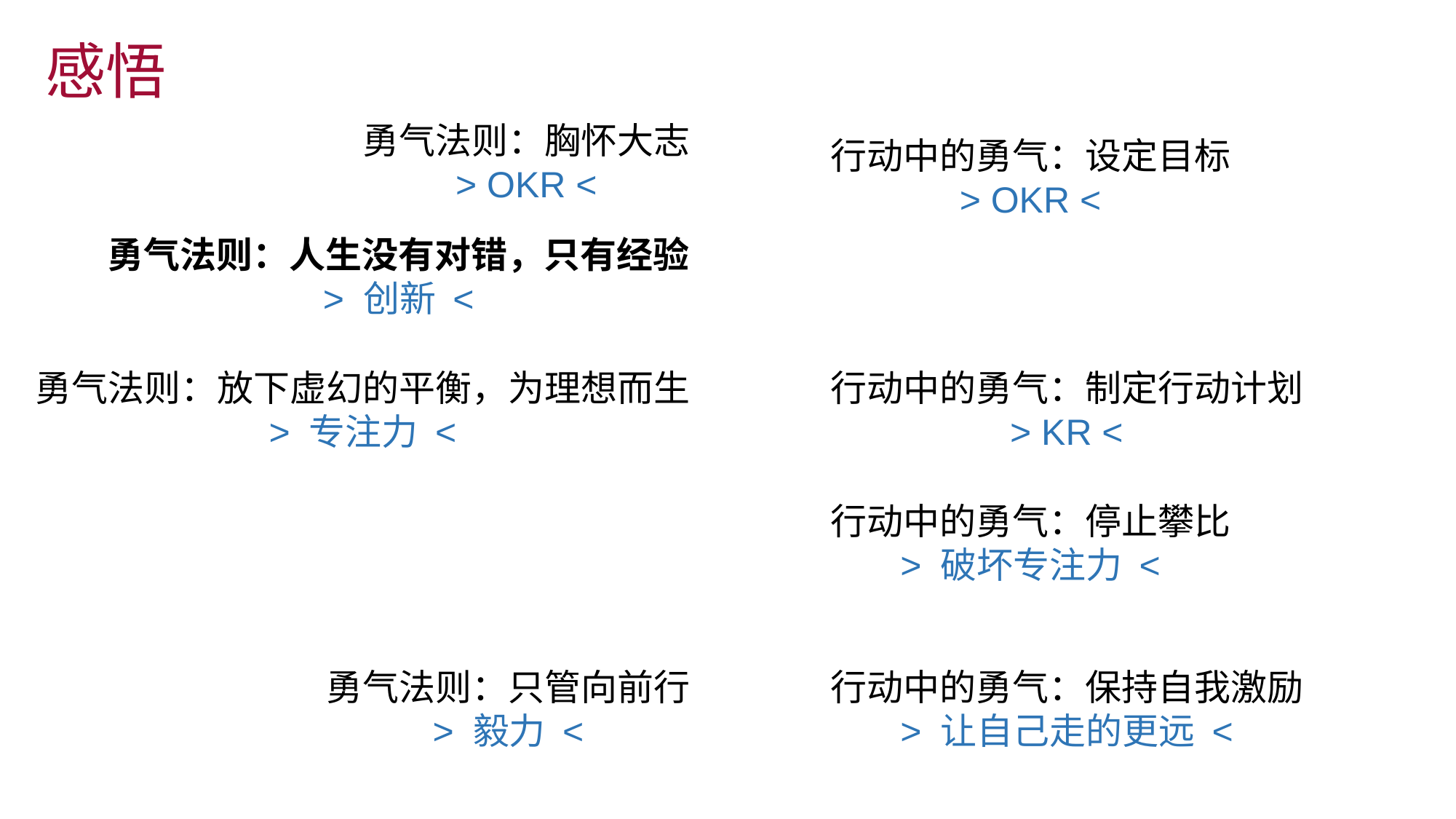

感悟
勇气法则：胸怀大志
> OKR <
行动中的勇气：设定目标
> OKR <
勇气法则：人生没有对错，只有经验
> 创新 <
勇气法则：放下虚幻的平衡，为理想而生
> 专注力 <
行动中的勇气：制定行动计划
> KR <
行动中的勇气：停止攀比
> 破坏专注力 <
勇气法则：只管向前行
> 毅力 <
行动中的勇气：保持自我激励
> 让自己走的更远 <